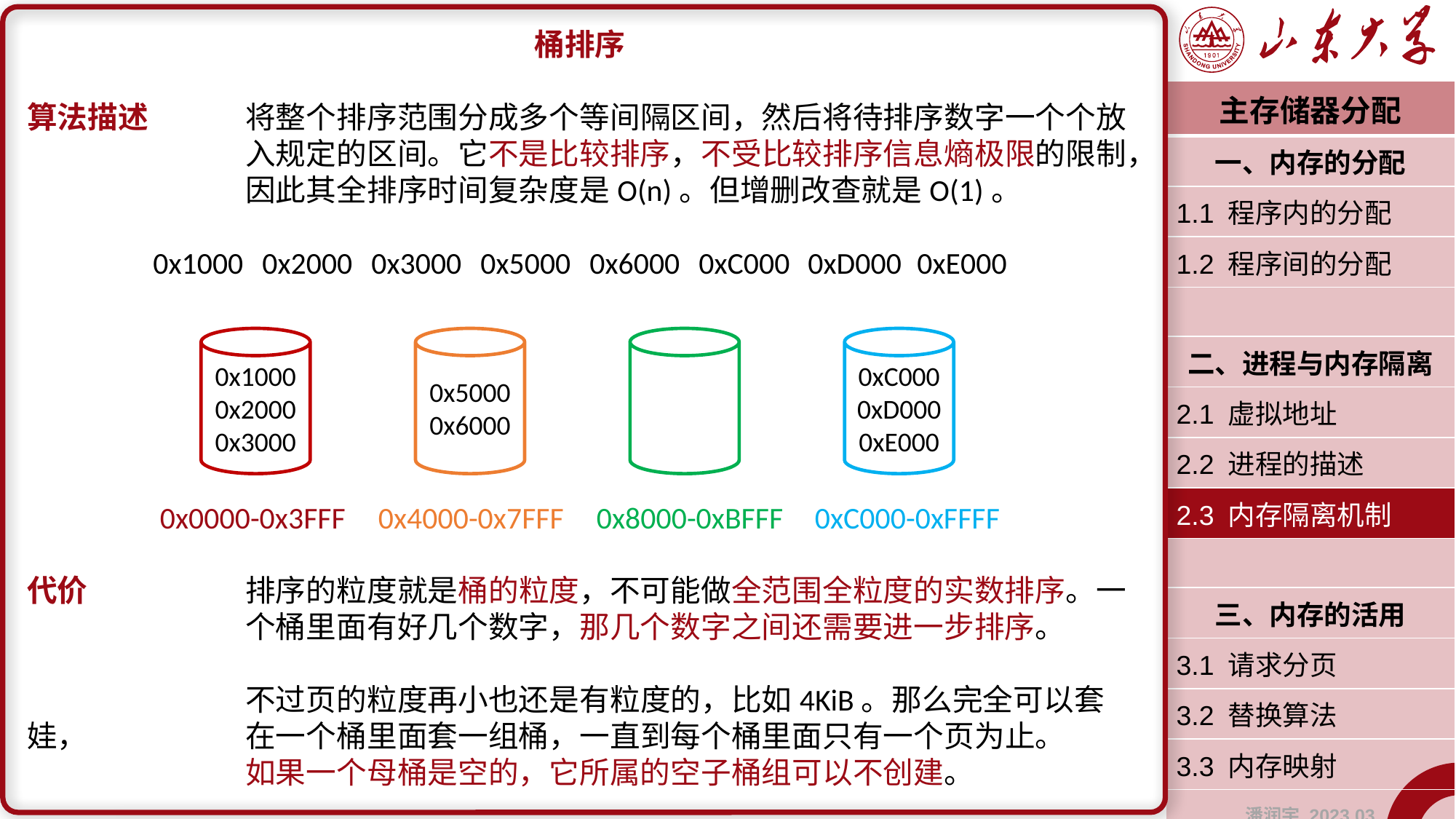

桶排序

算法描述	将整个排序范围分成多个等间隔区间，然后将待排序数字一个个放		入规定的区间。它不是比较排序，不受比较排序信息熵极限的限制，		因此其全排序时间复杂度是O(n)。但增删改查就是O(1)。

0x1000	0x2000	0x3000	0x5000	0x6000	0xC000	0xD000	0xE000

0x0000-0x3FFF	0x4000-0x7FFF	0x8000-0xBFFF	0xC000-0xFFFF

代价		排序的粒度就是桶的粒度，不可能做全范围全粒度的实数排序。一		个桶里面有好几个数字，那几个数字之间还需要进一步排序。

		不过页的粒度再小也还是有粒度的，比如4KiB。那么完全可以套娃，		在一个桶里面套一组桶，一直到每个桶里面只有一个页为止。
		如果一个母桶是空的，它所属的空子桶组可以不创建。
| 主存储器分配 |
| --- |
| 一、内存的分配 |
| 1.1 程序内的分配 |
| 1.2 程序间的分配 |
|  |
| 二、进程与内存隔离 |
| 2.1 虚拟地址 |
| 2.2 进程的描述 |
| 2.3 内存隔离机制 |
|  |
| 三、内存的活用 |
| 3.1 请求分页 |
| 3.2 替换算法 |
| 3.3 内存映射 |
| 潘润宇 2023.03 |
0x1000
0x2000
0x3000
0x5000
0x6000

0xC000
0xD000
0xE000